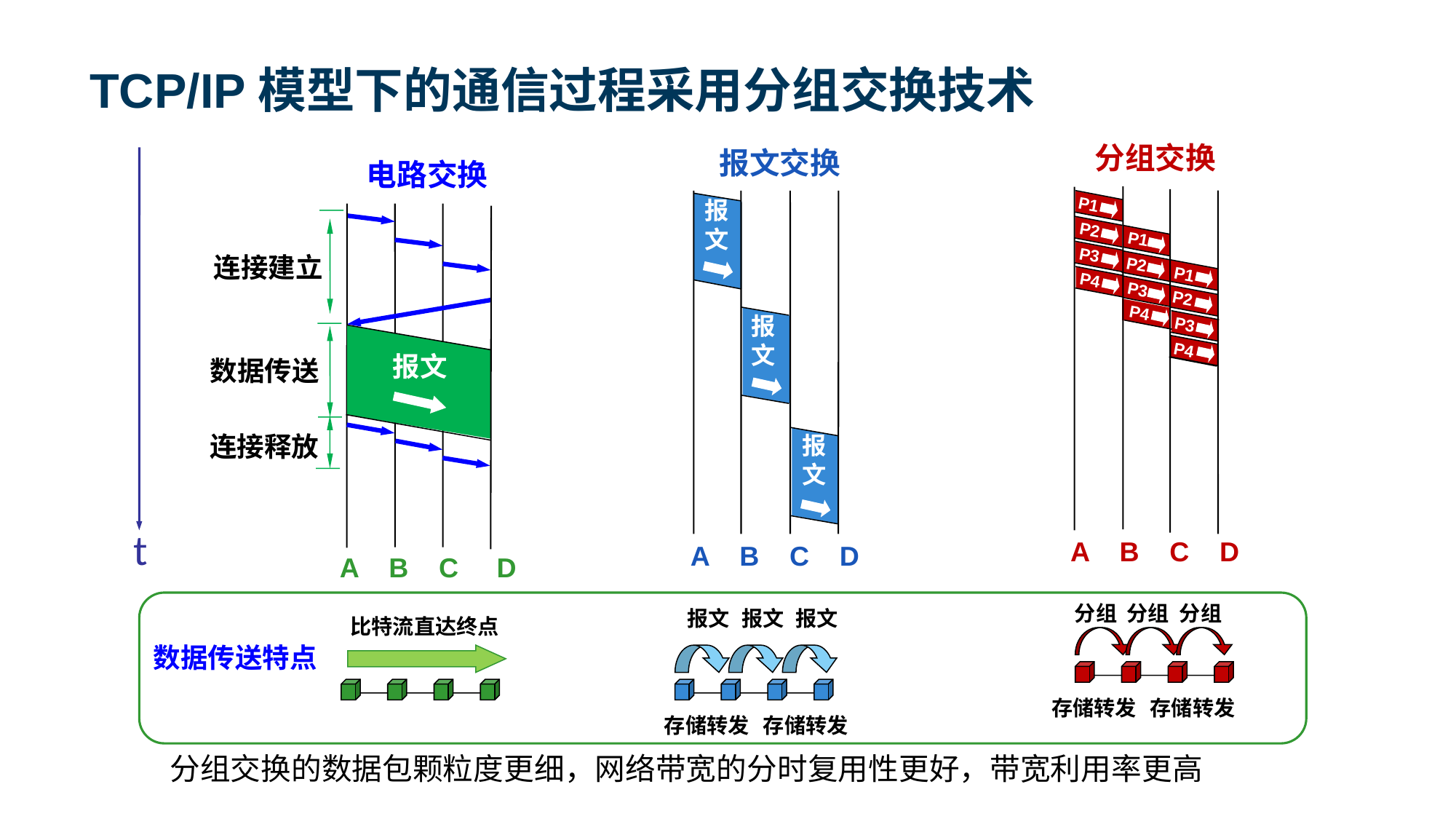

# TCP/IP模型下的通信过程采用分组交换技术
分组交换
报文交换

电路交换

P1

报
文

连接建立

P2

P1

P3

P2

P1

P4

P2

P3

P4

P3

报
文

报文

数据传送

P4

连接释放

报
文

t
A    B    C    D
A    B    C    D
A    B    C     D

分组
分组
分组
报文
报文
报文
比特流直达终点

数据传送特点

存储转发
存储转发

存储转发
存储转发
分组交换的数据包颗粒度更细，网络带宽的分时复用性更好，带宽利用率更高